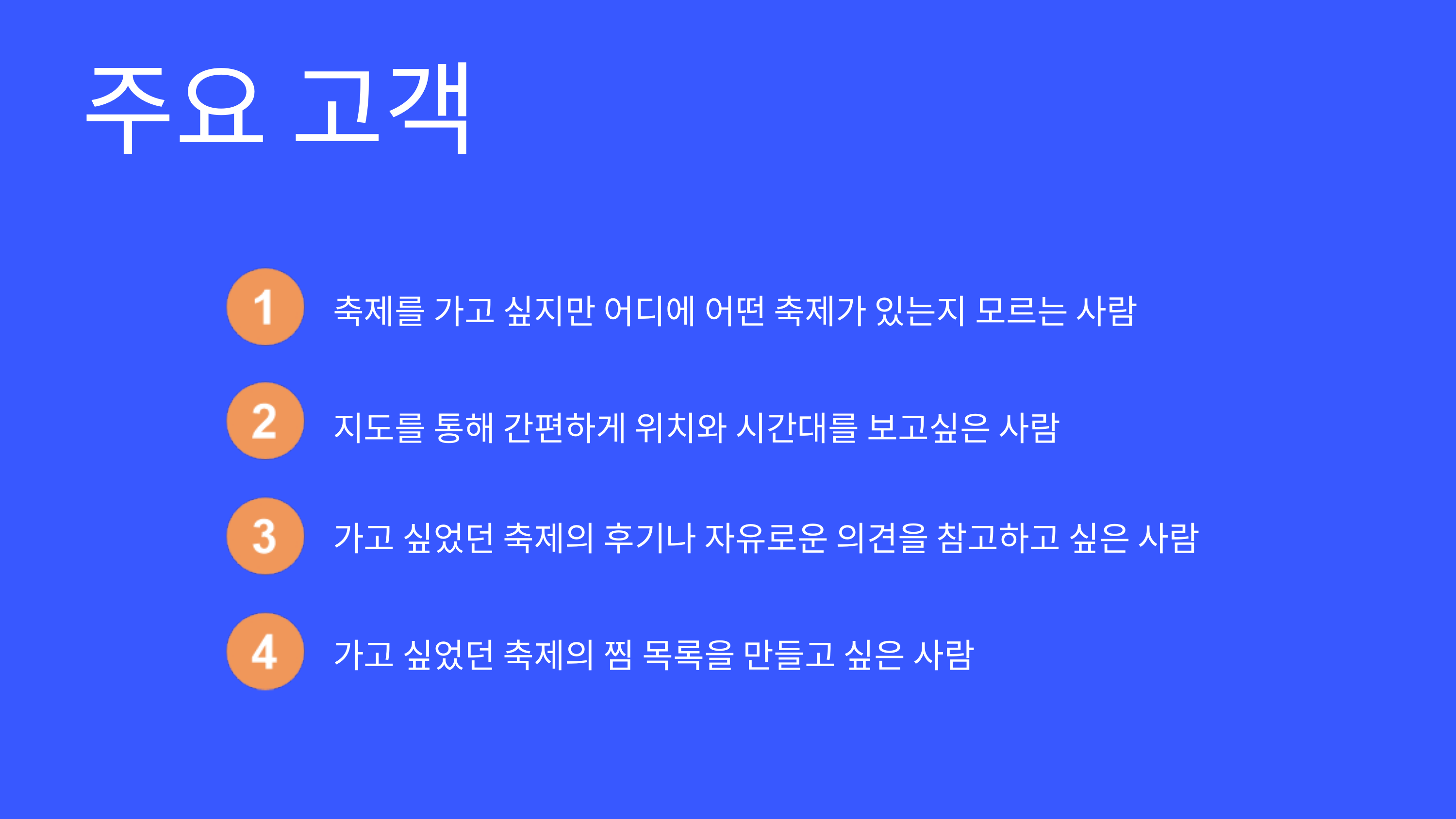

주요 고객

축제를 가고 싶지만 어디에 어떤 축제가 있는지 모르는 사람
지도를 통해 간편하게 위치와 시간대를 보고싶은 사람
가고 싶었던 축제의 후기나 자유로운 의견을 참고하고 싶은 사람
가고 싶었던 축제의 찜 목록을 만들고 싶은 사람